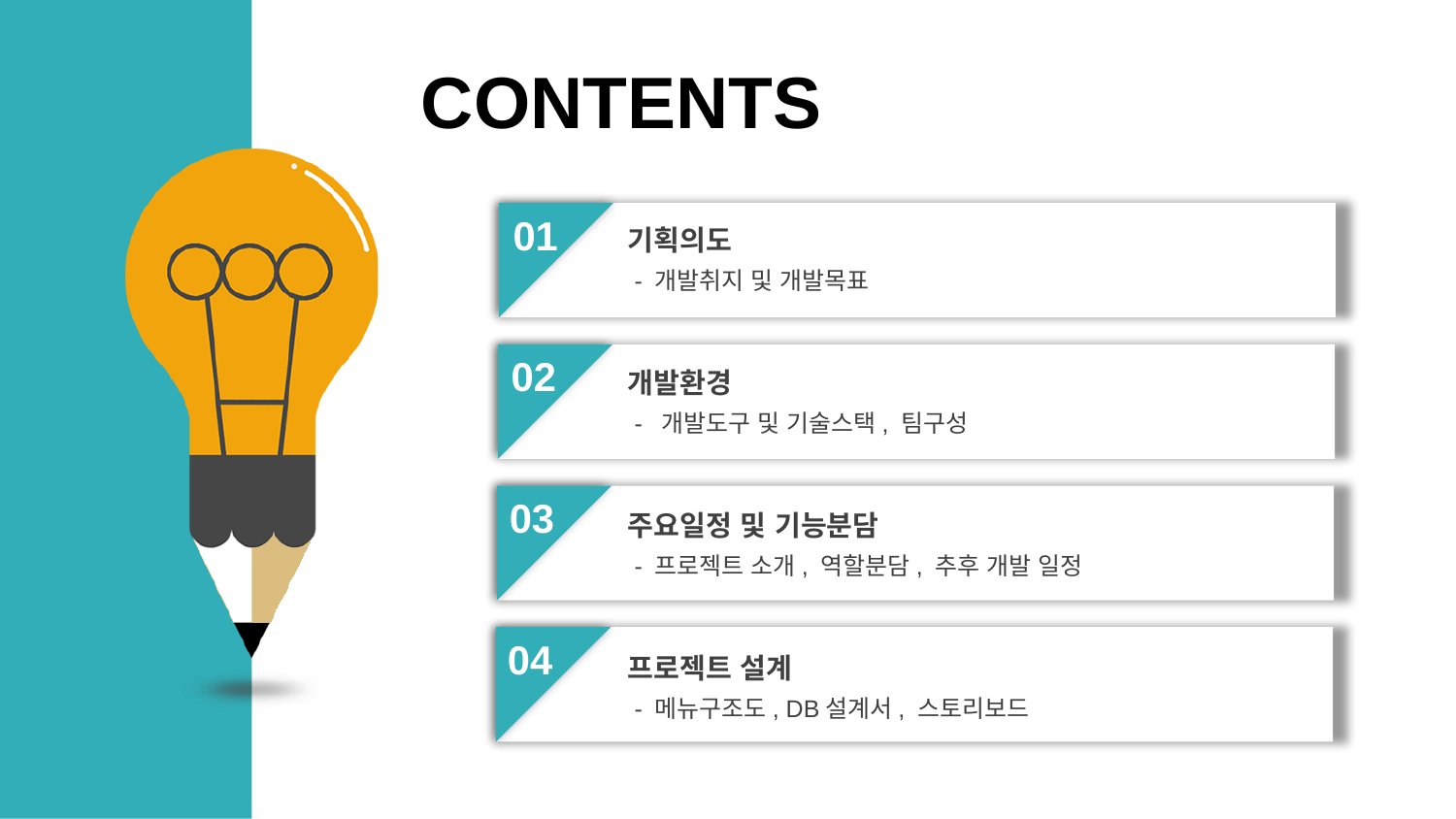

CONTENTS

01
기획의도
 - 개발취지 및 개발목표
02

개발환경
 -  개발도구 및 기술스택, 팀구성
03

주요일정 및 기능분담
 - 프로젝트 소개, 역할분담, 추후 개발 일정

04
프로젝트 설계
 - 메뉴구조도, DB설계서, 스토리보드